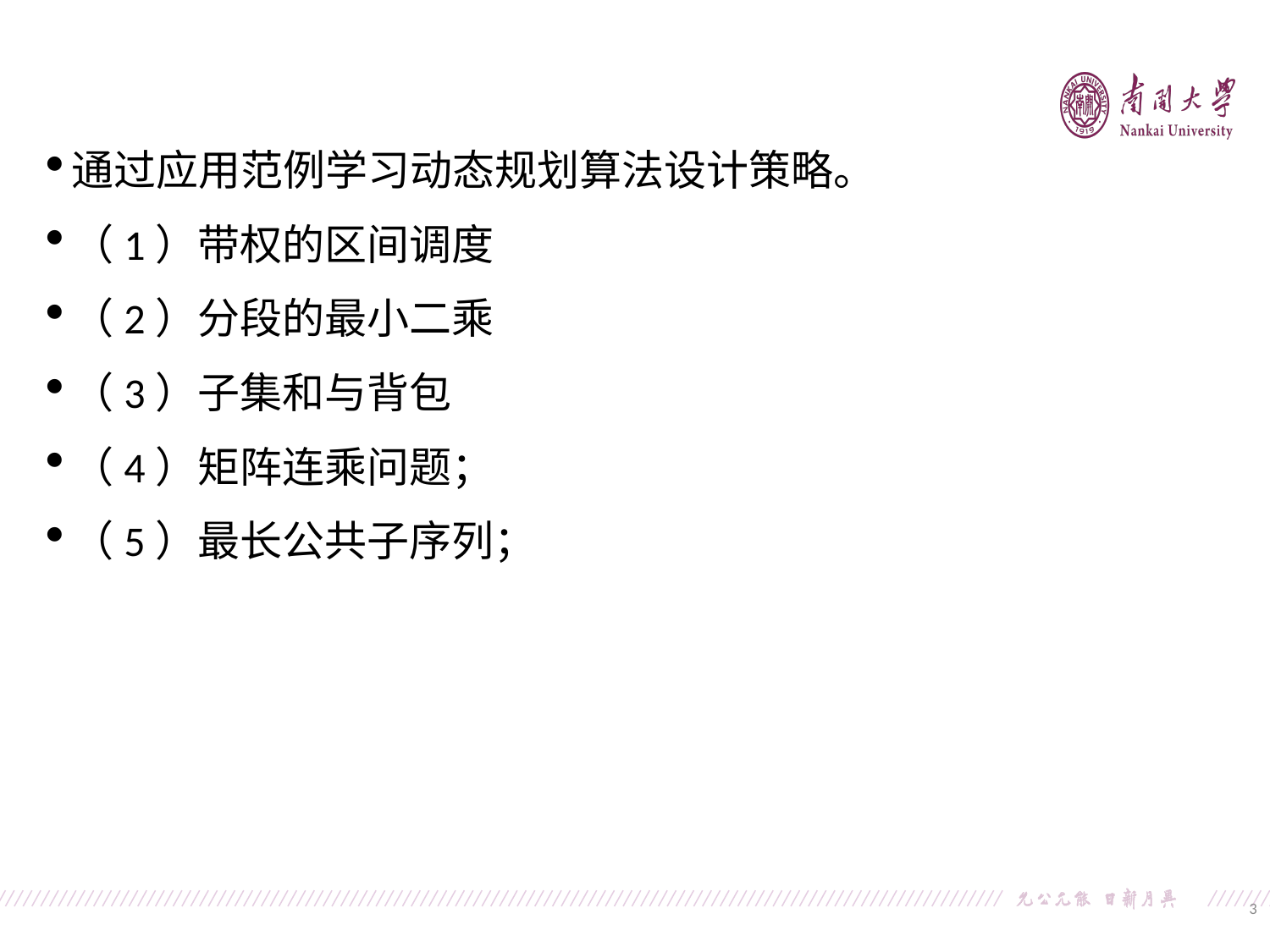

通过应用范例学习动态规划算法设计策略。
（1）带权的区间调度
（2）分段的最小二乘
（3）子集和与背包
（4）矩阵连乘问题；
（5）最长公共子序列；

3